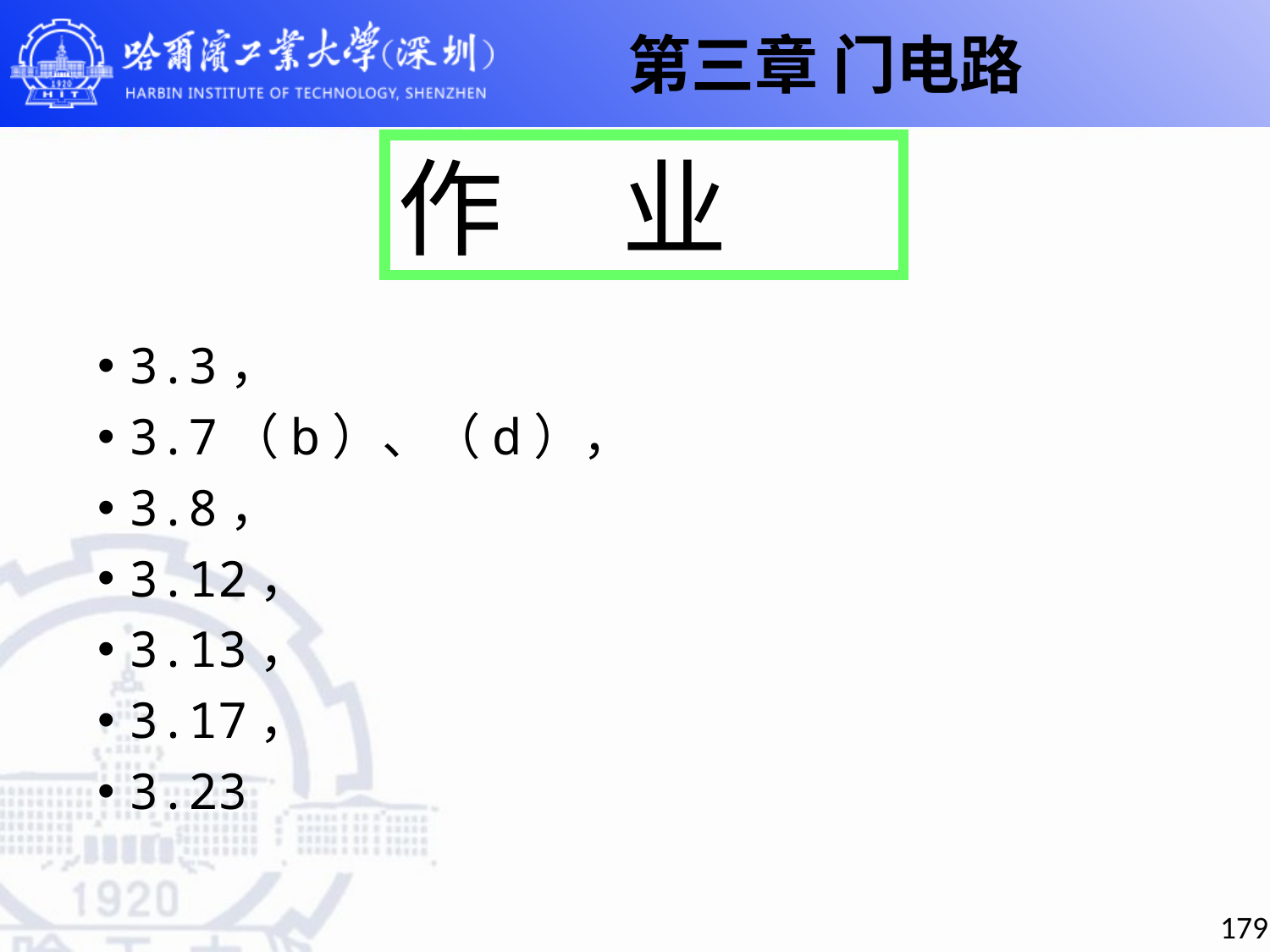

第三章 门电路
作     业
3.3，
3.7（b）、（d），
3.8，
3.12，
3.13，
3.17，
3.23